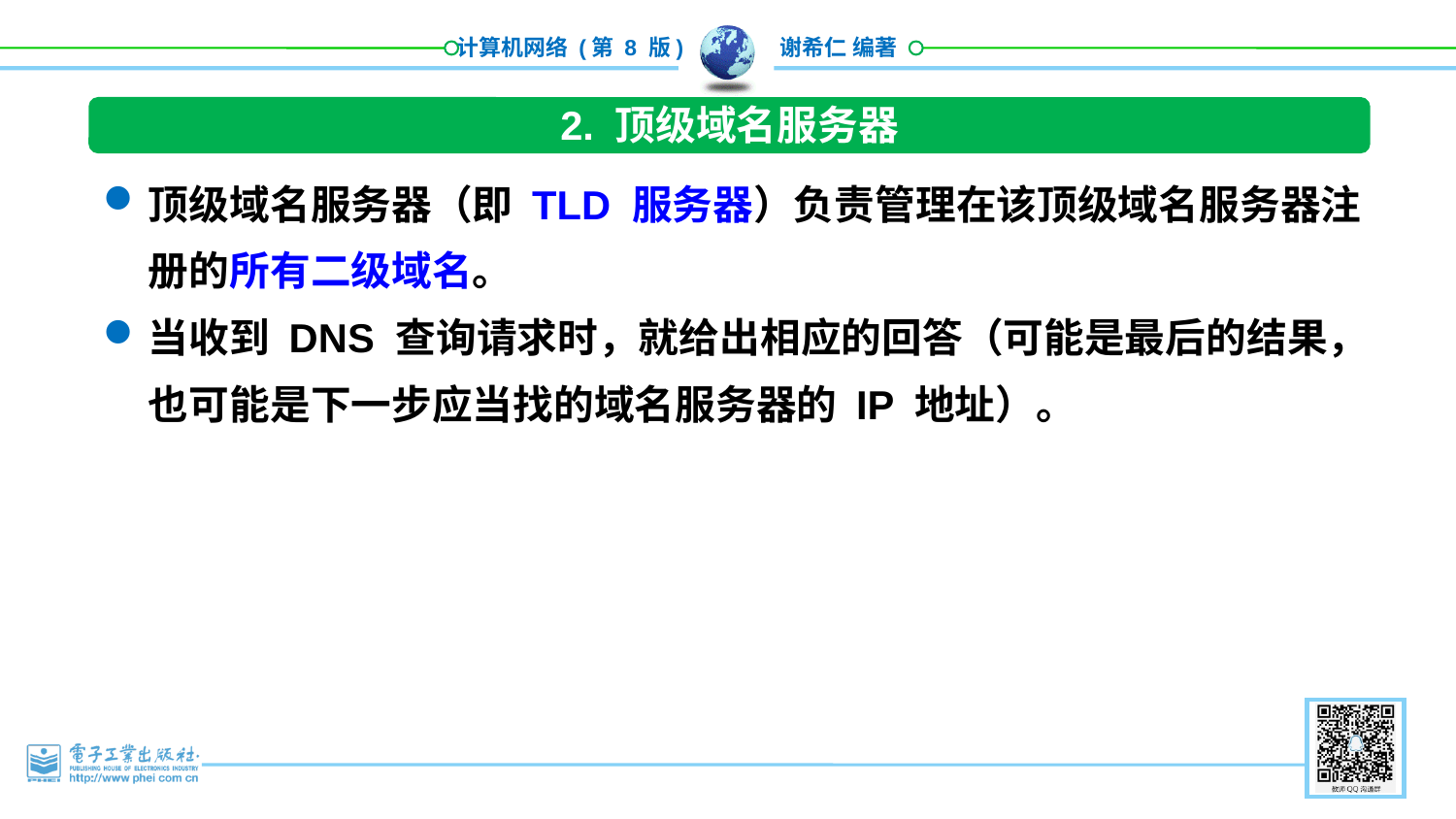

2. 顶级域名服务器

顶级域名服务器（即 TLD 服务器）负责管理在该顶级域名服务器注册的所有二级域名。
当收到 DNS 查询请求时，就给出相应的回答（可能是最后的结果，也可能是下一步应当找的域名服务器的 IP 地址）。